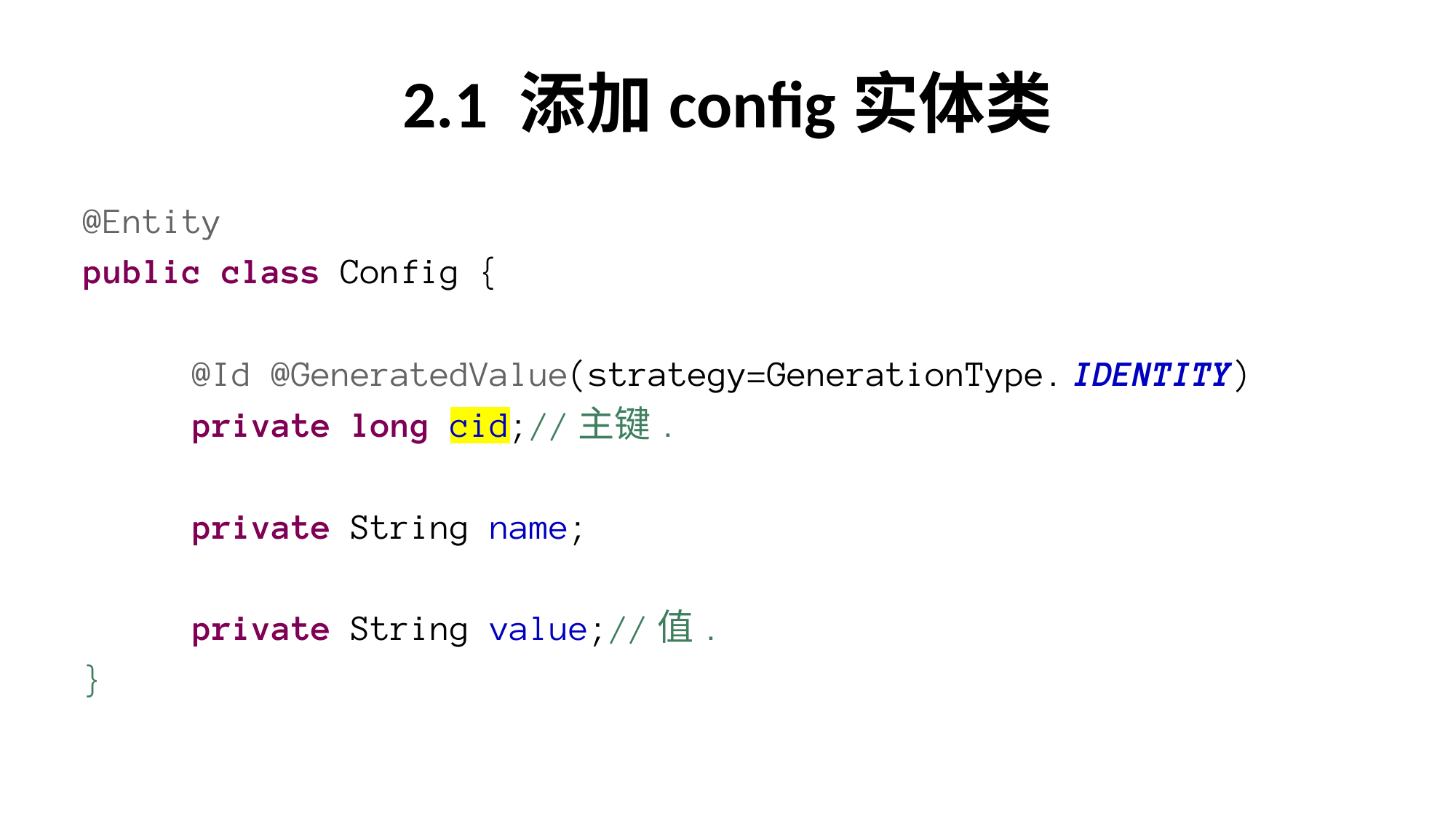

# 2.1 添加config实体类
@Entity
public class Config {

	@Id @GeneratedValue(strategy=GenerationType. IDENTITY)
	private long cid;//主键.

	private String name;

	private String value;//值.
}